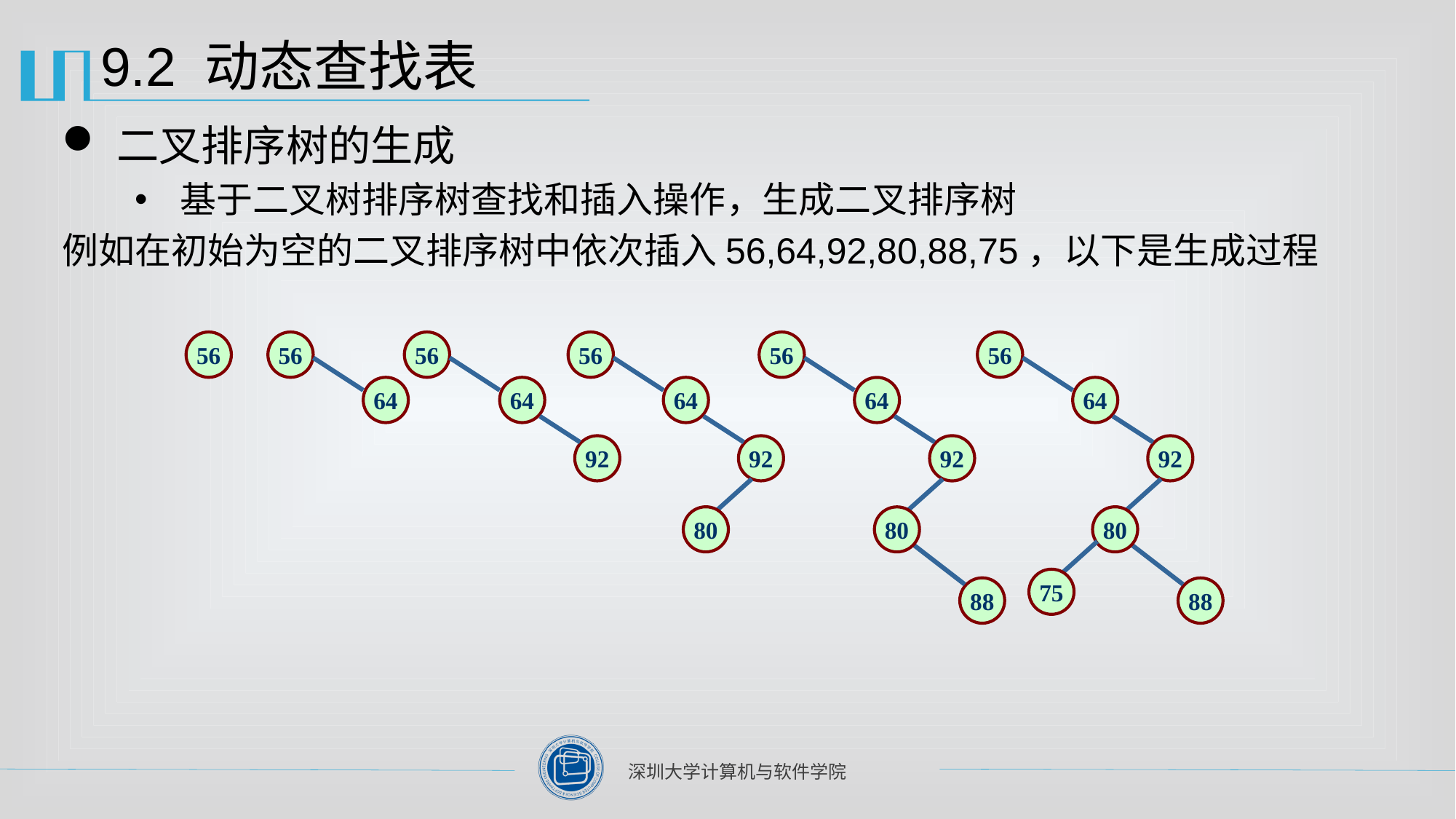

# 9.2 动态查找表
二叉排序树的生成
基于二叉树排序树查找和插入操作，生成二叉排序树
例如在初始为空的二叉排序树中依次插入56,64,92,80,88,75，以下是生成过程

56
56

64
56

64

92
56

64

92

80
56

64

92

80

88
56

64

92

80

75
88
46